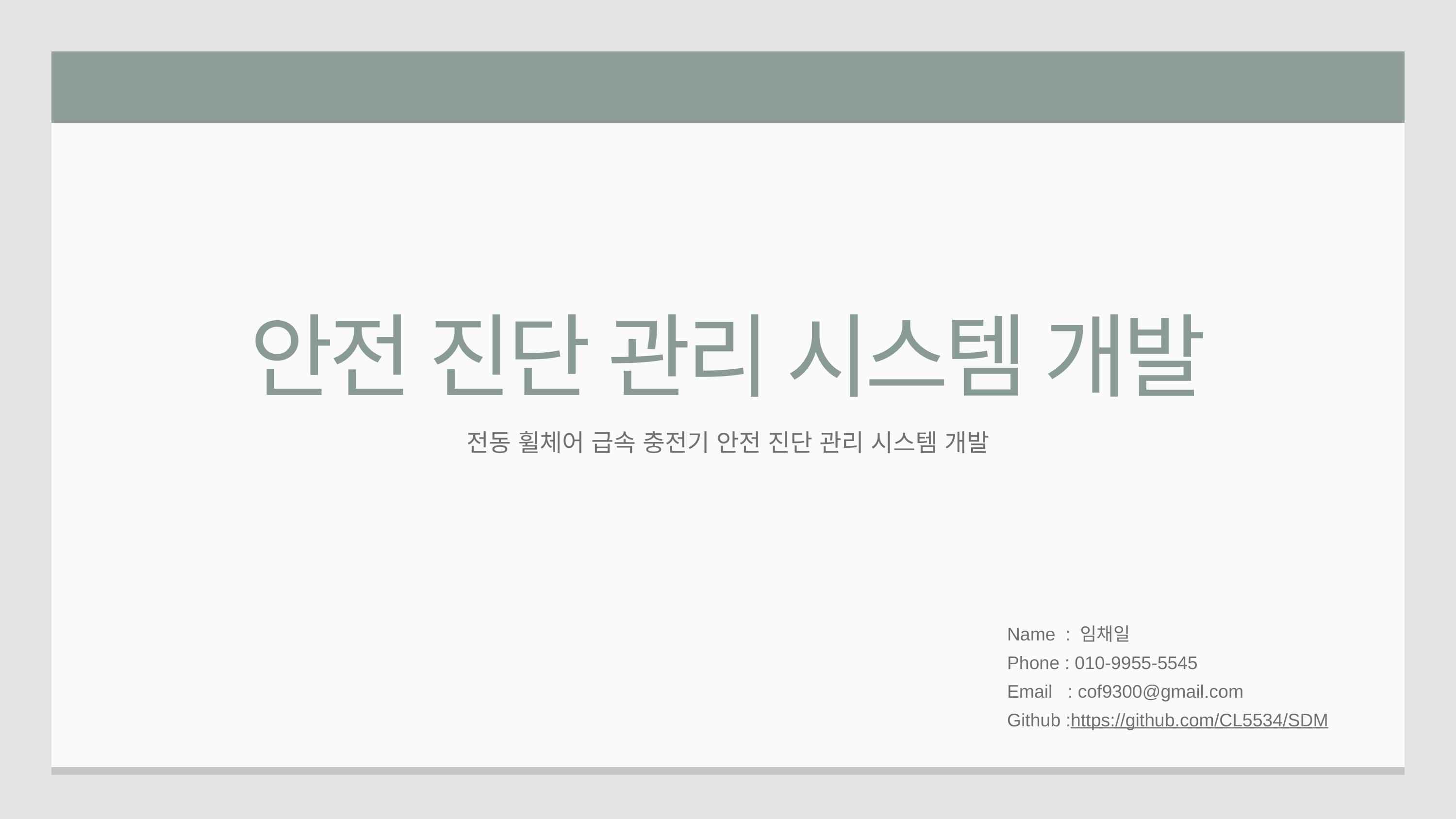

안전 진단 관리 시스템 개발
전동 휠체어 급속 충전기 안전 진단 관리 시스템 개발
Name  : 임채일
Phone : 010-9955-5545
Email   : cof9300@gmail.com
Github :https://github.com/CL5534/SDM